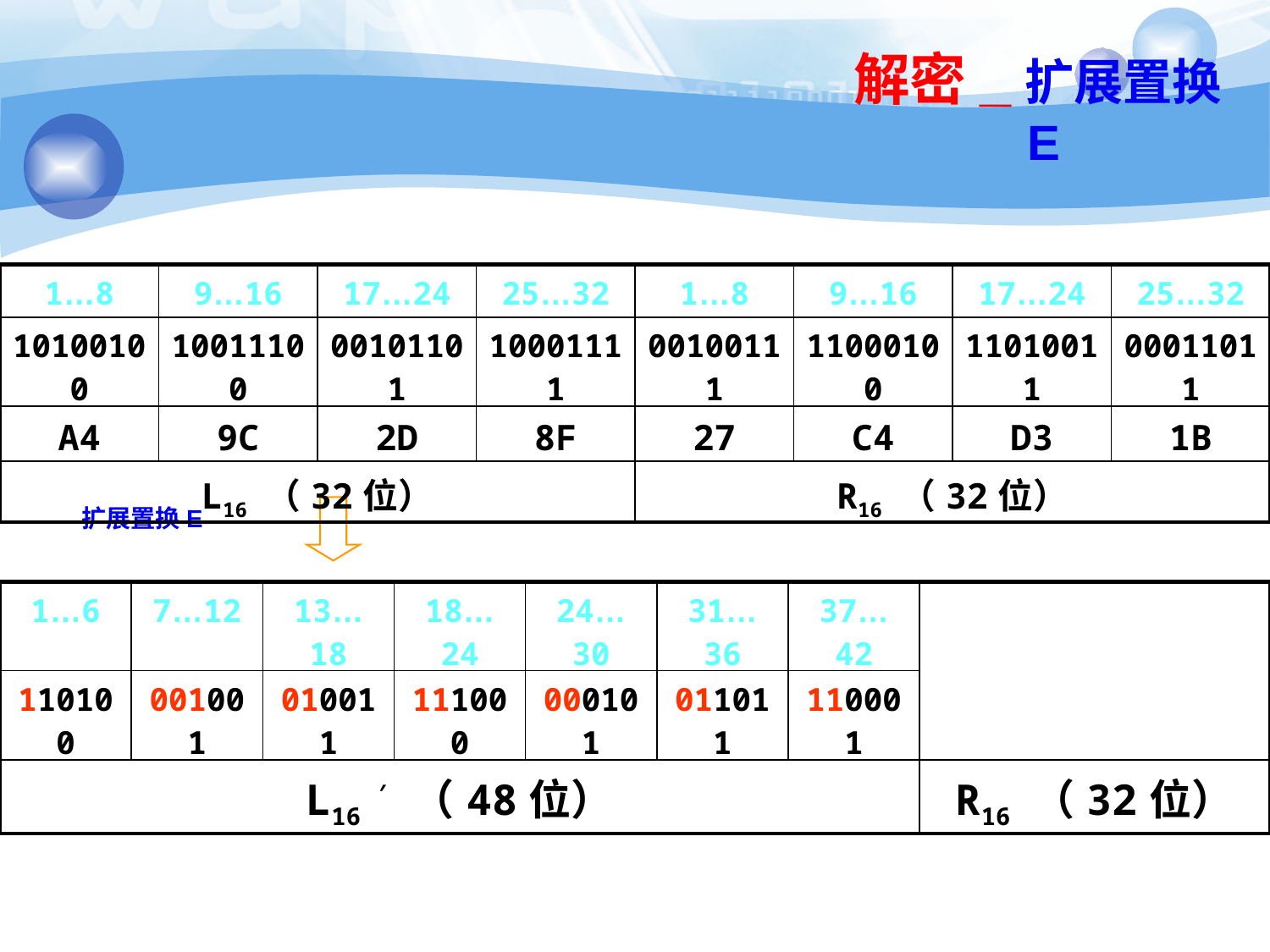

# 解密_扩展置换E
| 1…8 | 9…16 | 17…24 | 25…32 | 1…8 | 9…16 | 17…24 | 25…32 |
| --- | --- | --- | --- | --- | --- | --- | --- |
| 10100100 | 10011100 | 00101101 | 10001111 | 00100111 | 11000100 | 11010011 | 00011011 |
| A4 | 9C | 2D | 8F | 27 | C4 | D3 | 1B |
| L16 （32位） |  |  |  | R16 （32位） |  |  |  |
扩展置换E

| 1…6 | 7…12 | 13…18 | 18…24 | 24…30 | 31…36 | 37…42 |  |
| --- | --- | --- | --- | --- | --- | --- | --- |
| 110100 | 001001 | 010011 | 111000 | 000101 | 011011 | 110001 |  |
| L16 ′ （48位） |  |  |  |  |  |  | R16 （32位） |